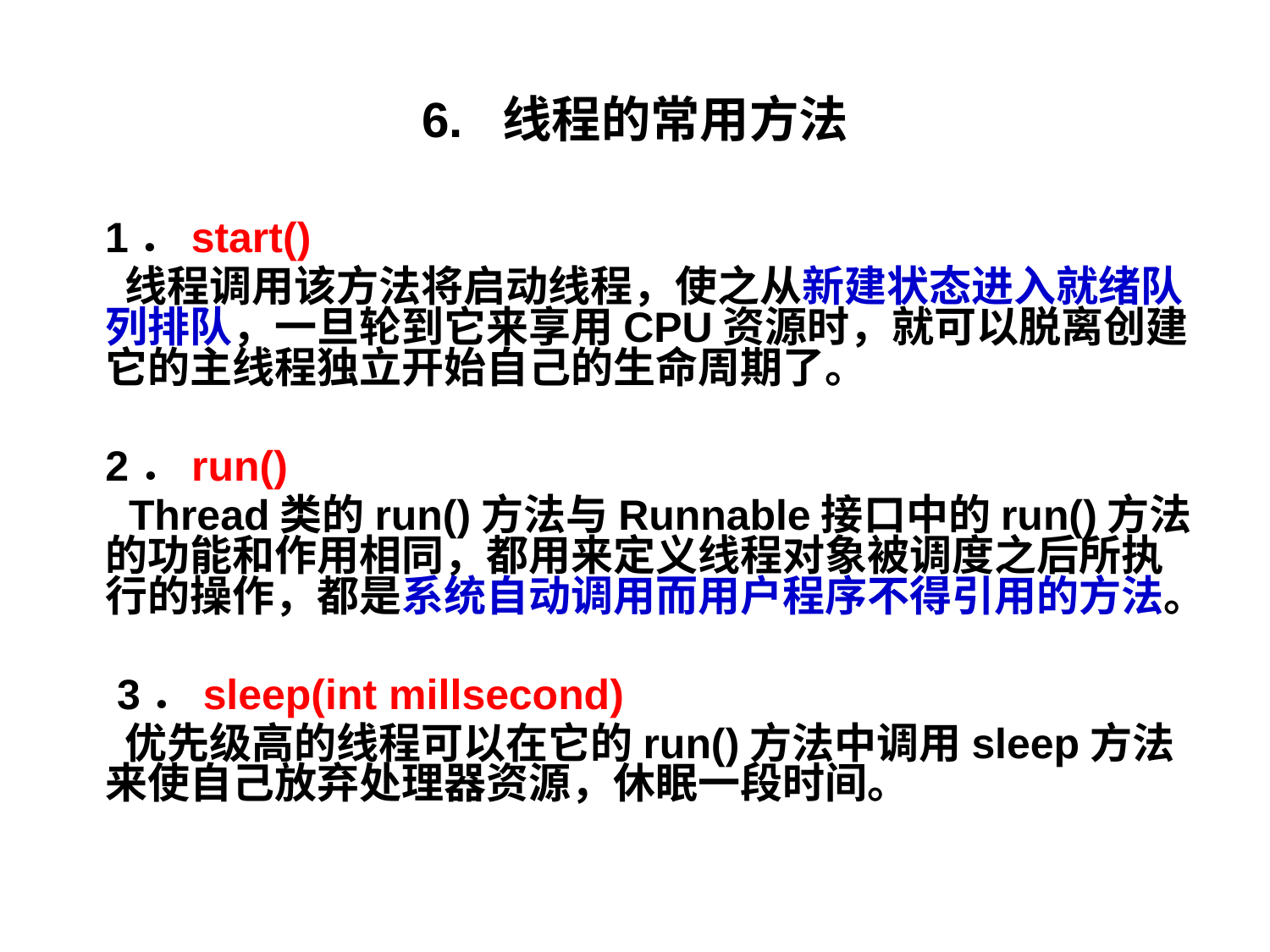

# 6.  线程的常用方法
    1．start()
      线程调用该方法将启动线程，使之从新建状态进入就绪队列排队，一旦轮到它来享用CPU资源时，就可以脱离创建它的主线程独立开始自己的生命周期了。

	2．run()
      Thread类的run()方法与Runnable接口中的run()方法的功能和作用相同，都用来定义线程对象被调度之后所执行的操作，都是系统自动调用而用户程序不得引用的方法。

     3．sleep(int millsecond)
      优先级高的线程可以在它的run()方法中调用sleep方法来使自己放弃处理器资源，休眠一段时间。